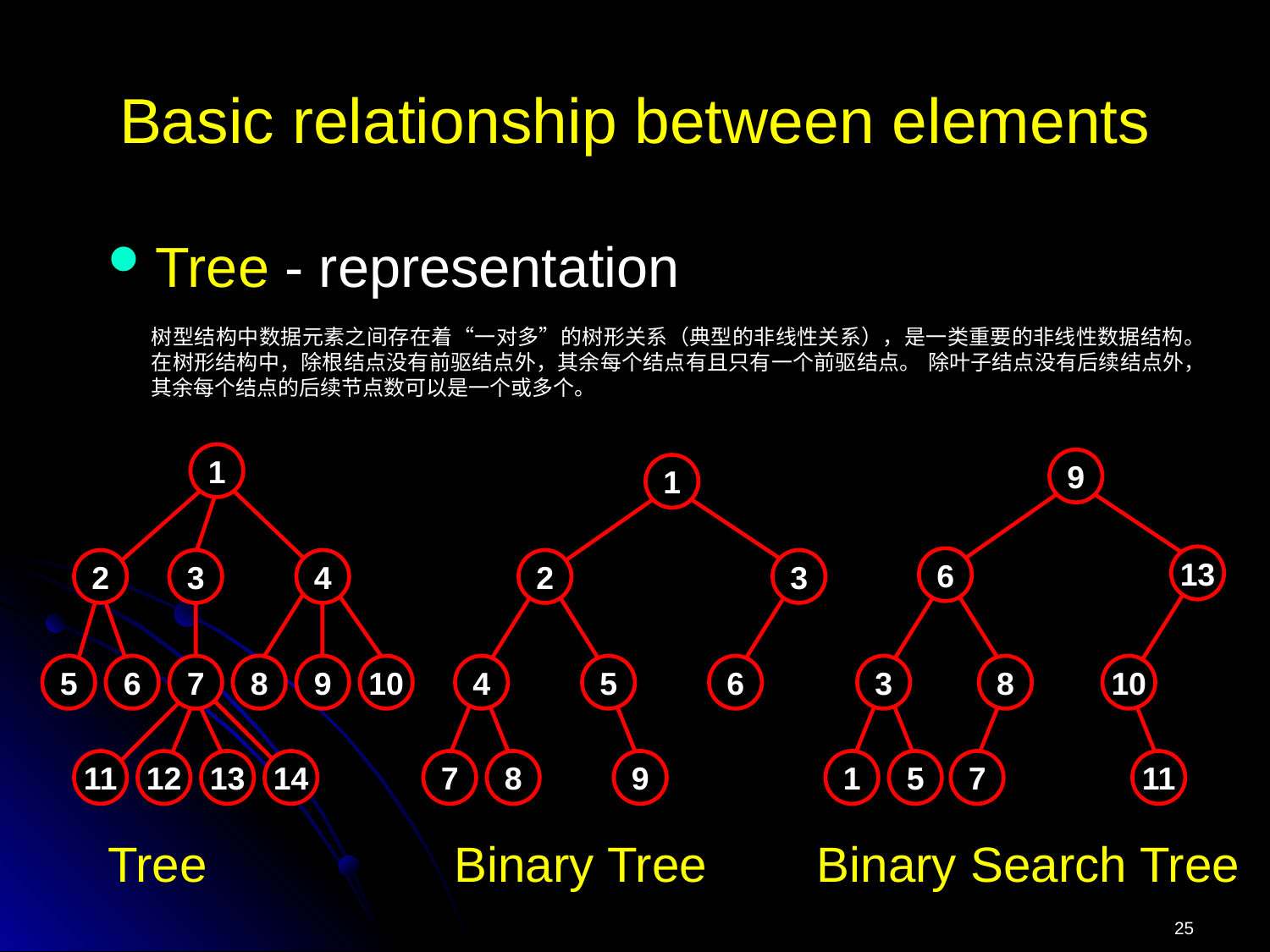

# Basic relationship between elements
Tree - representation
树型结构中数据元素之间存在着“一对多”的树形关系（典型的非线性关系），是一类重要的非线性数据结构。 在树形结构中，除根结点没有前驱结点外，其余每个结点有且只有一个前驱结点。 除叶子结点没有后续结点外，其余每个结点的后续节点数可以是一个或多个。
1
9
1

13
6
2
3
4
2
3

5
6
7
8
9
10
4
5
6
3
8
10

11
12
13
14
7
8
9
1
5
7
11
Tree                  Binary Tree        Binary Search Tree

25